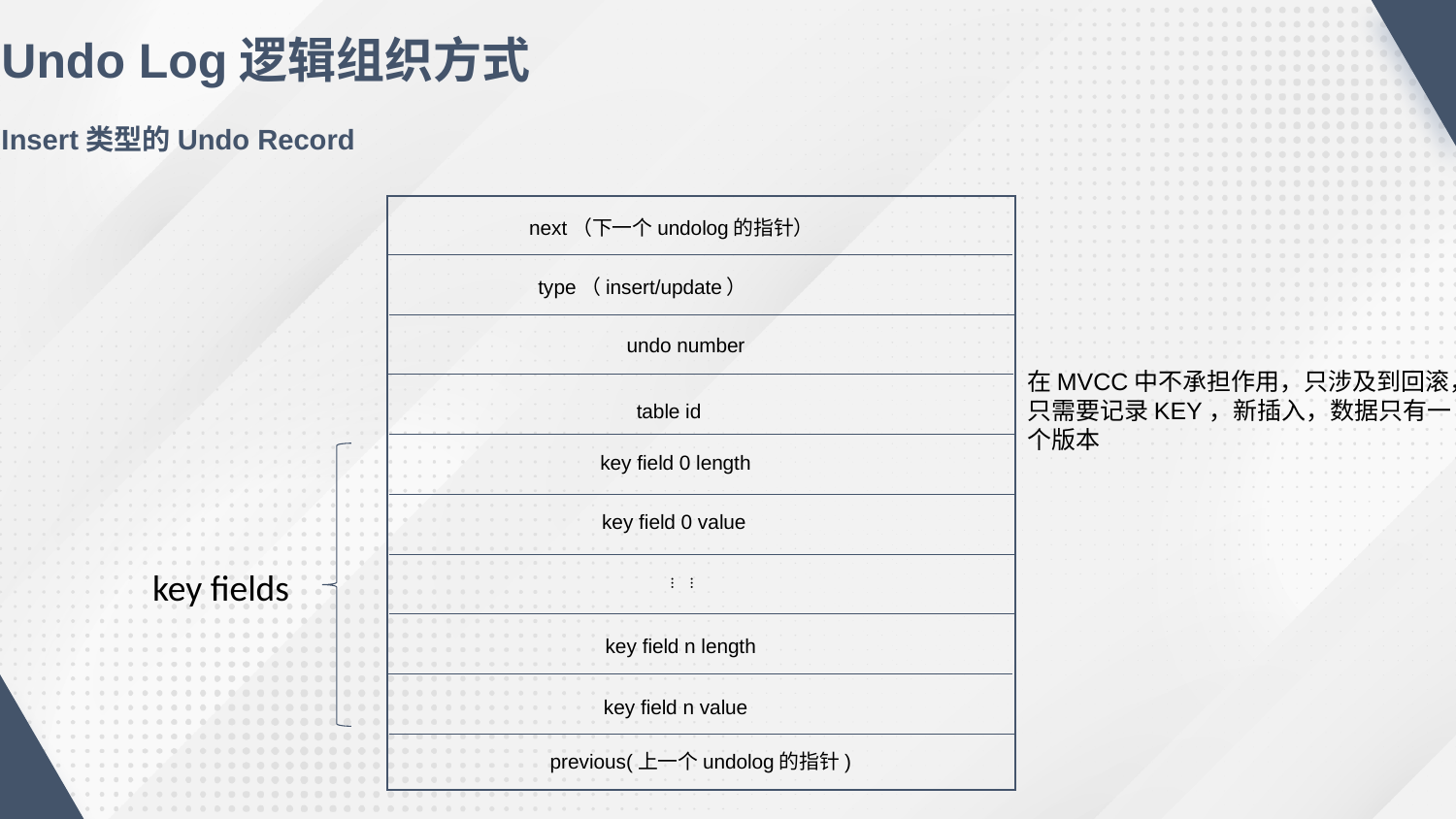

Undo Log逻辑组织方式

Insert类型的Undo Record

next（下一个undolog的指针）
type（insert/update）
undo number
在MVCC中不承担作用，只涉及到回滚，
只需要记录KEY，新插入，数据只有一
个版本
table id
key field 0 length

key field 0 value
key fields
……
key field n length
key field n value
previous(上一个undolog的指针)